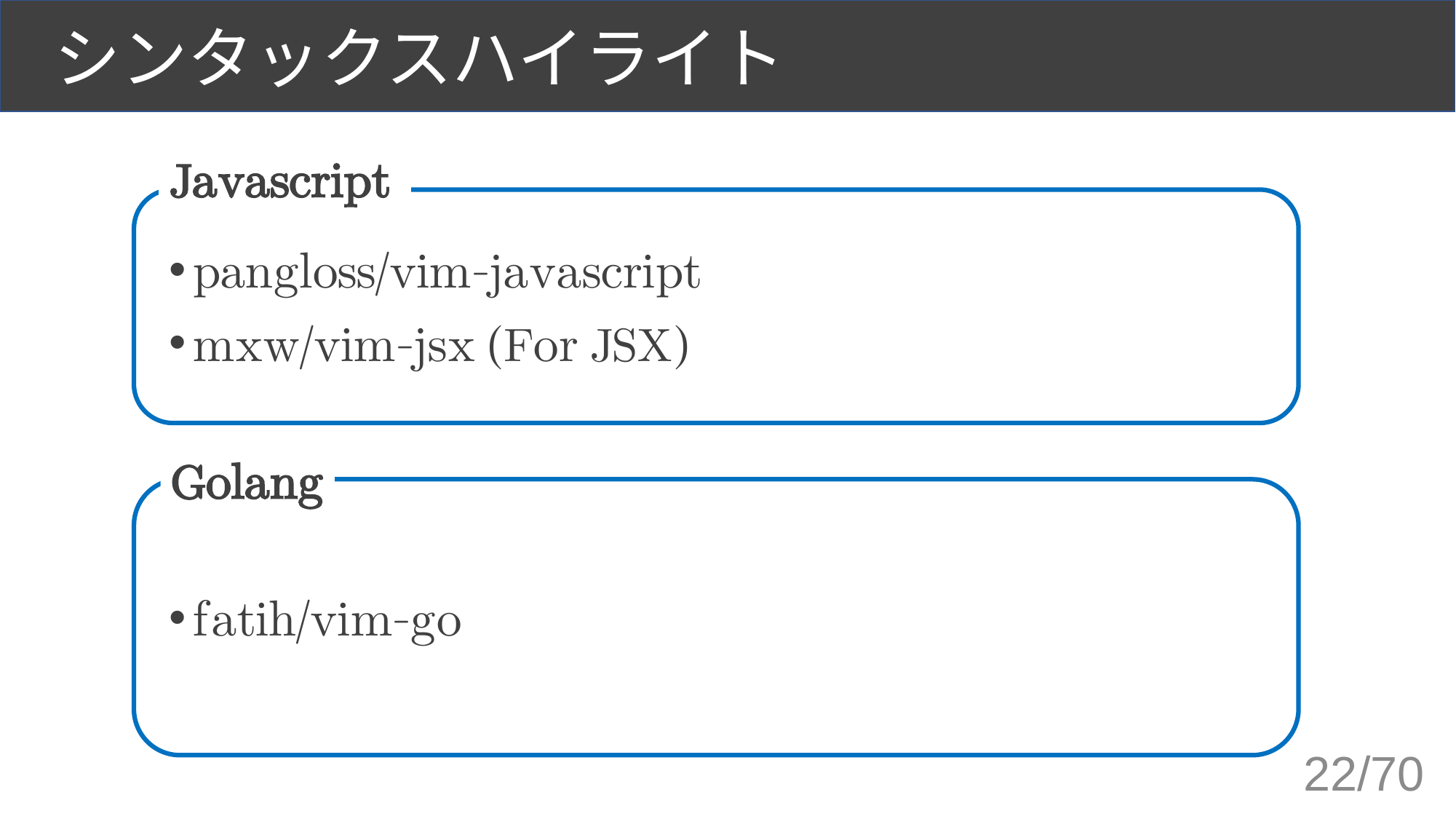

# シンタックスハイライト
Javascript

pangloss/vim-javascript
mxw/vim-jsx (For JSX)
Golang

fatih/vim-go
22